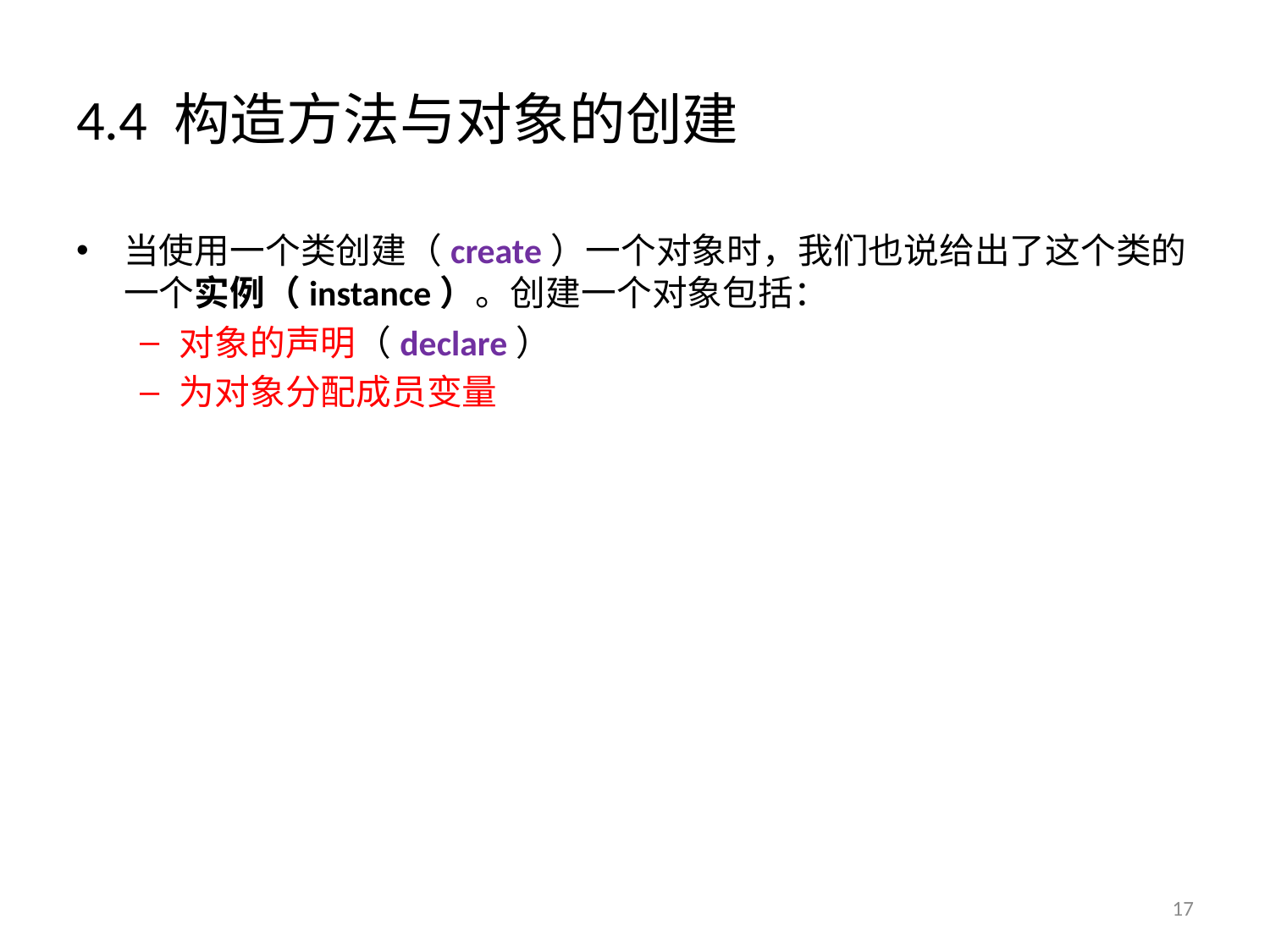

# 4.4 构造方法与对象的创建
当使用一个类创建（create）一个对象时，我们也说给出了这个类的一个实例（instance）。创建一个对象包括：
对象的声明（declare）
为对象分配成员变量
17